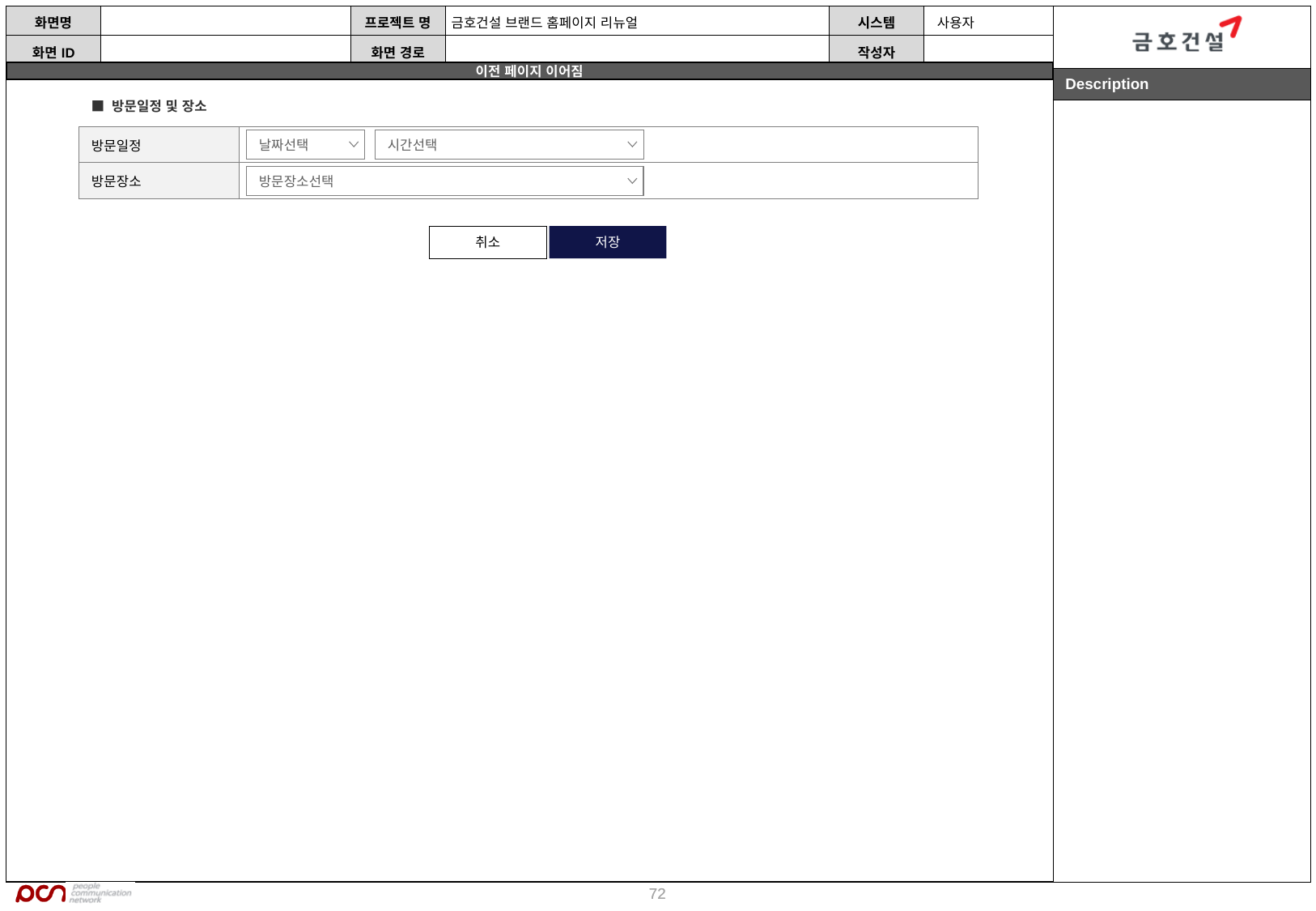

■ 방문일정 및 장소
| 방문일정 |  |
| --- | --- |
| 방문장소 |  |
날짜선택

시간선택

방문장소선택

취소
저장